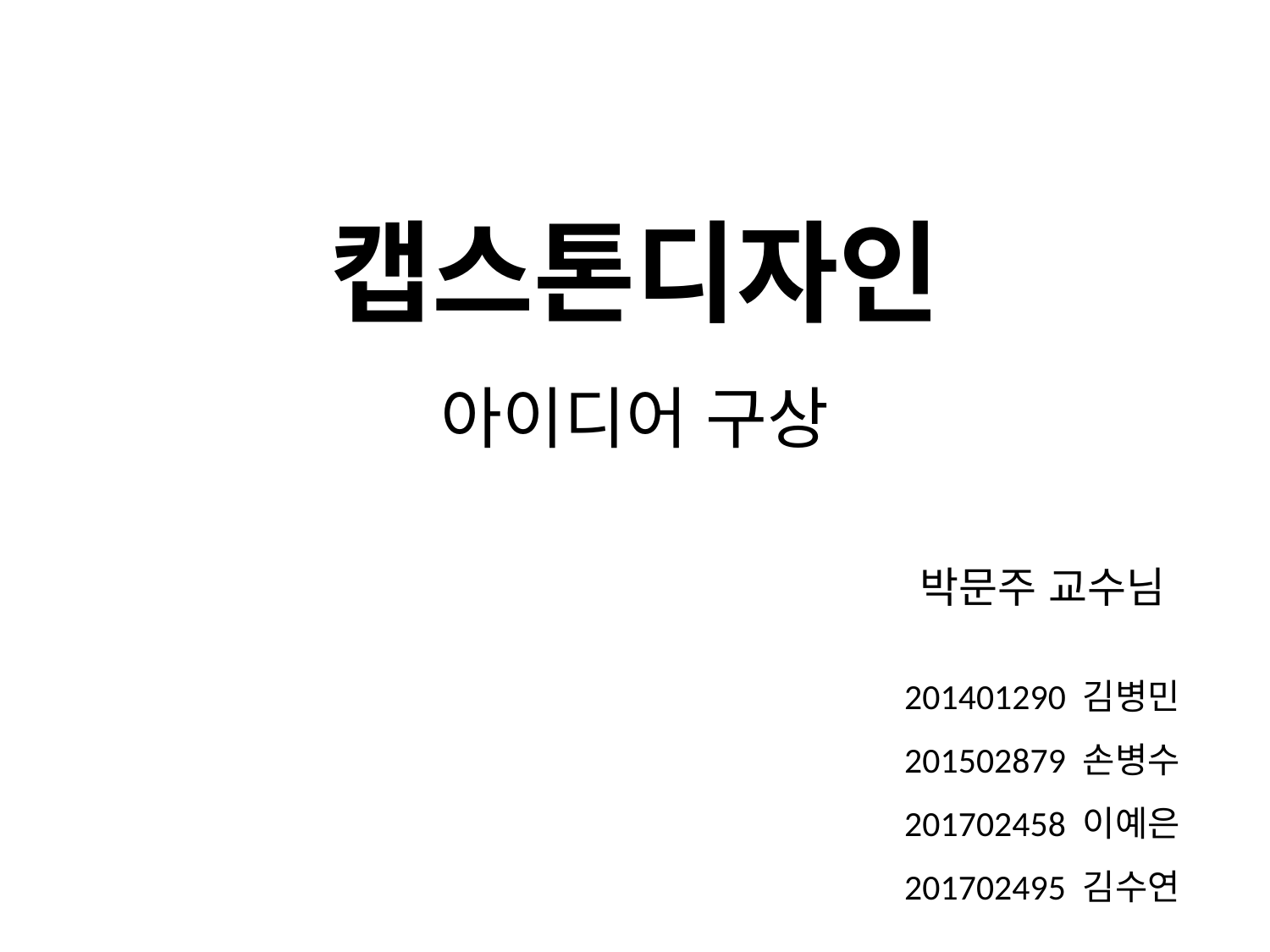

# 캡스톤디자인 아이디어 구상
박문주 교수님

201401290 김병민
201502879 손병수
201702458 이예은
201702495 김수연